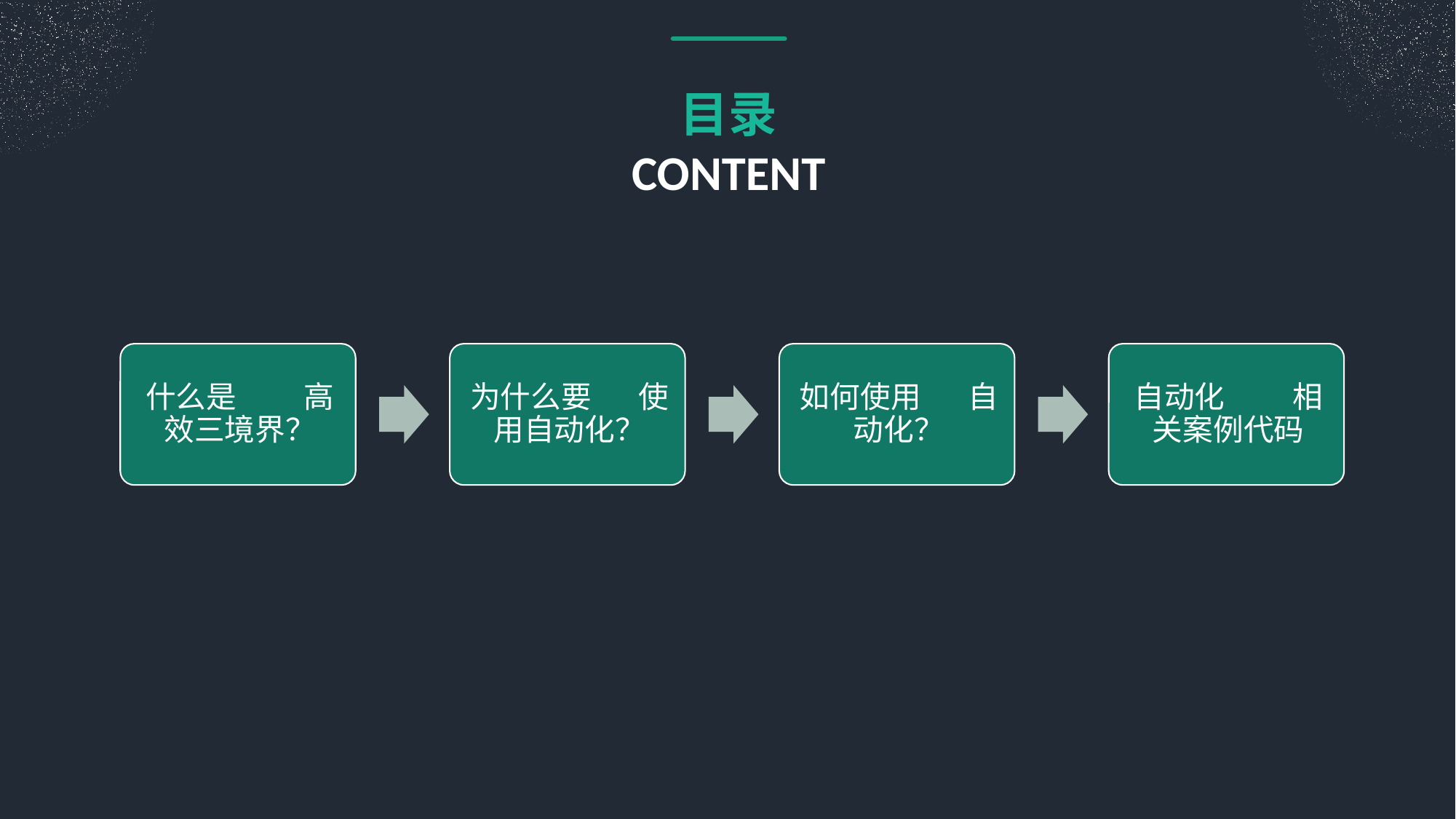

目录
CONTENT

什么是          高效三境界？

为什么要       使用自动化？

如何使用       自动化？

自动化          相关案例代码